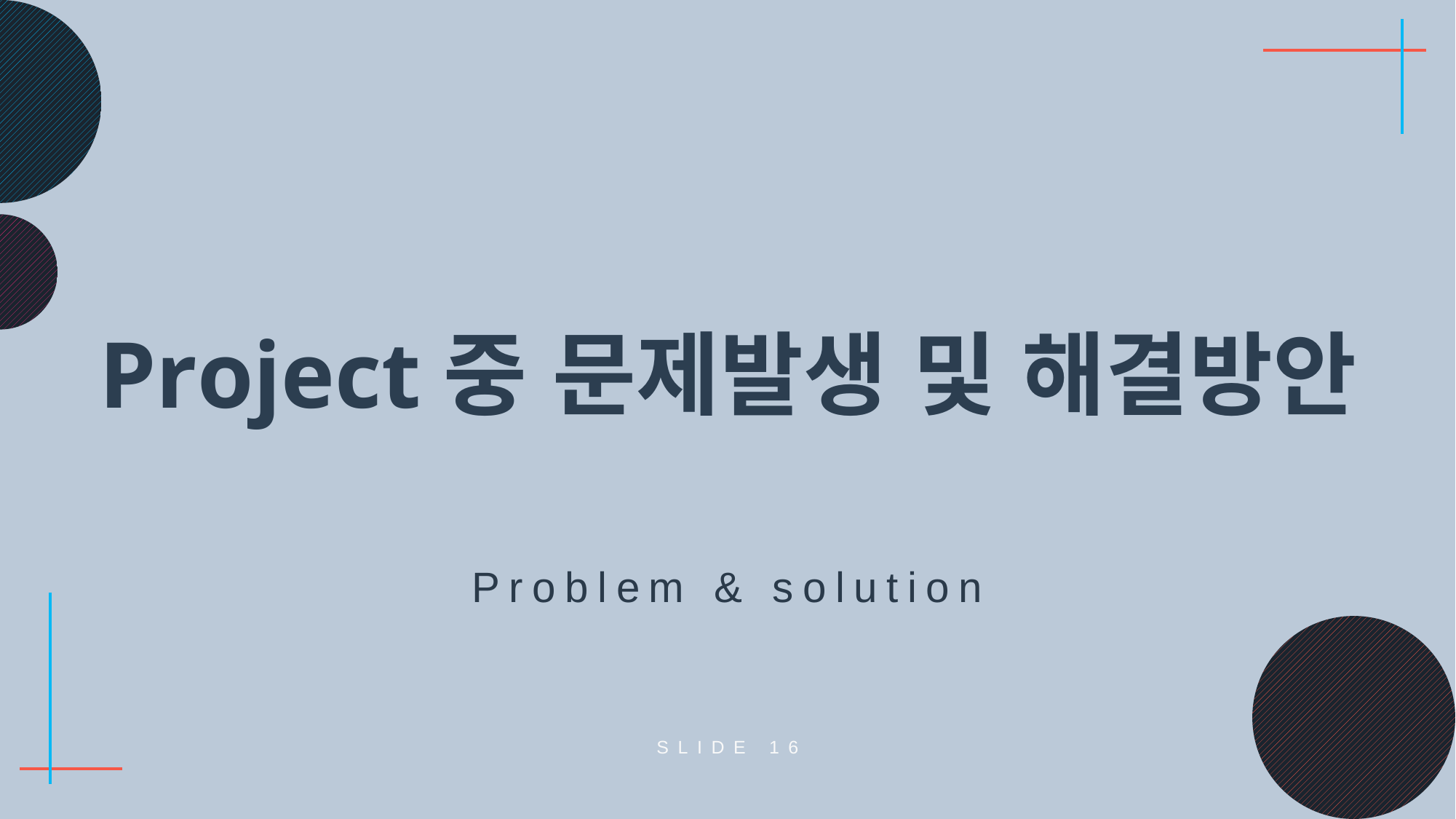

Project중 문제발생 및 해결방안
Problem & solution